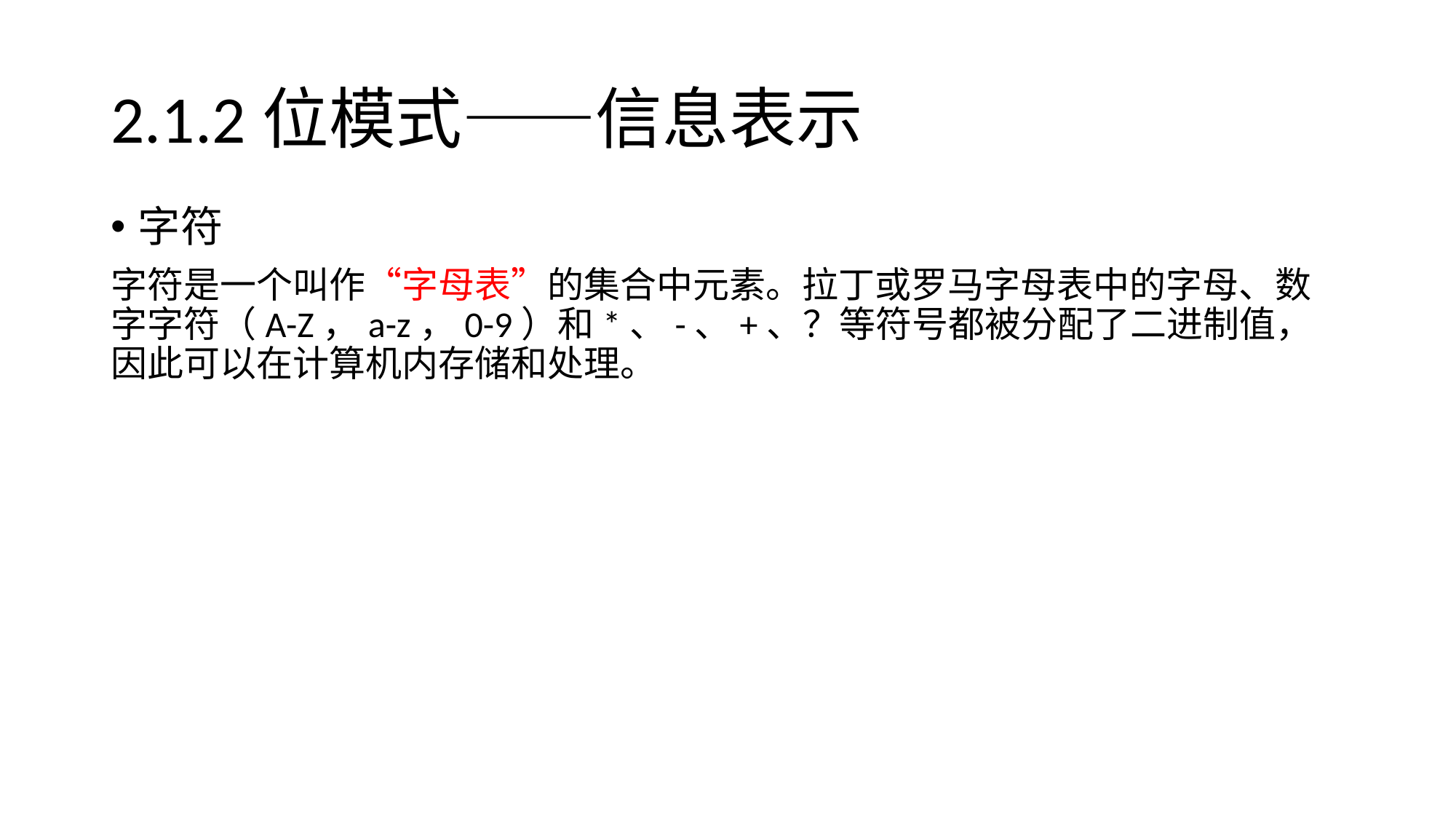

# 2.1.2位模式——信息表示
字符
字符是一个叫作“字母表”的集合中元素。拉丁或罗马字母表中的字母、数字字符（A-Z，a-z，0-9）和*、-、+、？等符号都被分配了二进制值，因此可以在计算机内存储和处理。